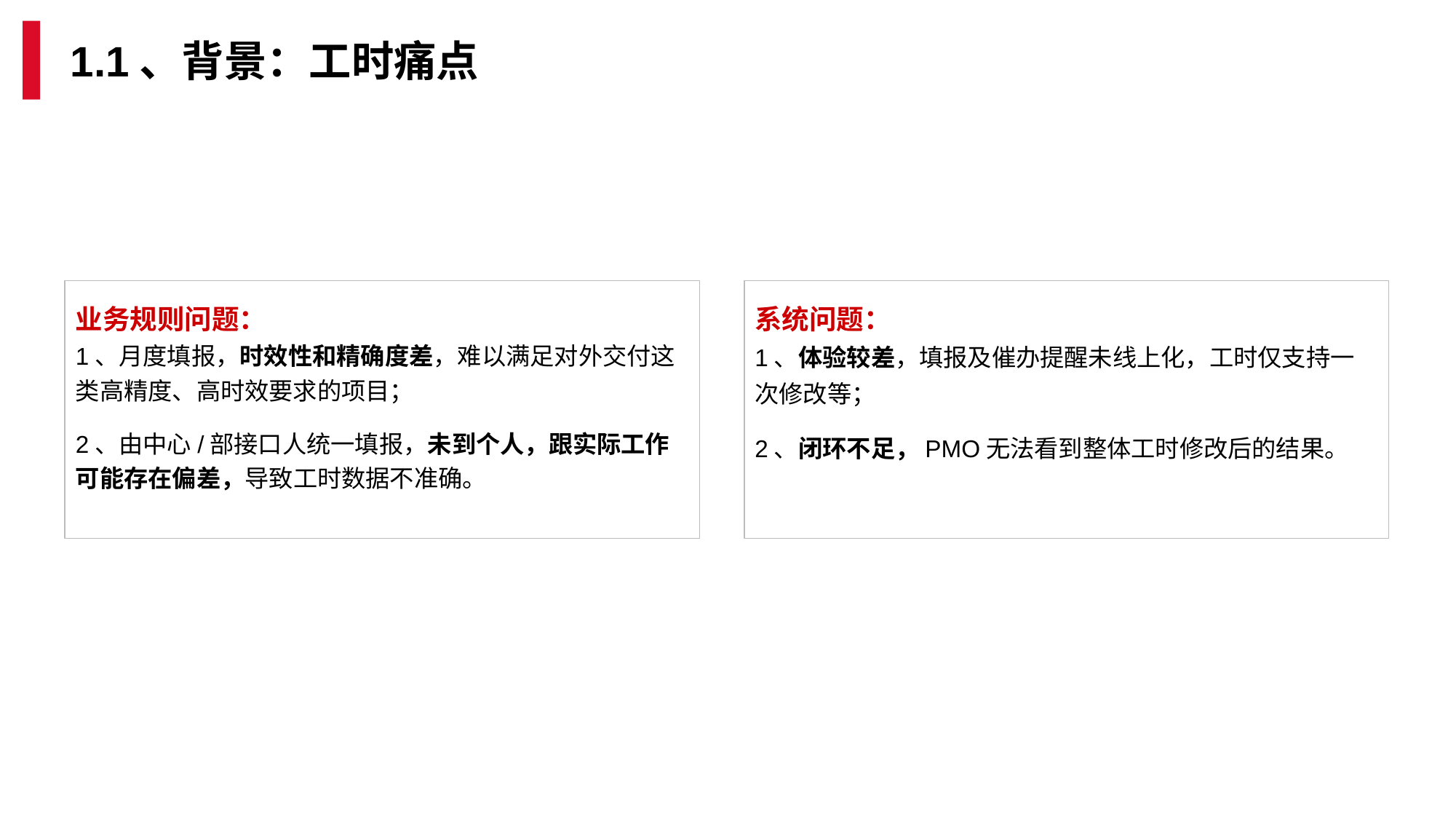

1.1、背景：工时痛点
业务规则问题：
1、月度填报，时效性和精确度差，难以满足对外交付这类高精度、高时效要求的项目；
2、由中心/部接口人统一填报，未到个人，跟实际工作可能存在偏差，导致工时数据不准确。

系统问题：
1、体验较差，填报及催办提醒未线上化，工时仅支持一次修改等；
2、闭环不足，PMO无法看到整体工时修改后的结果。